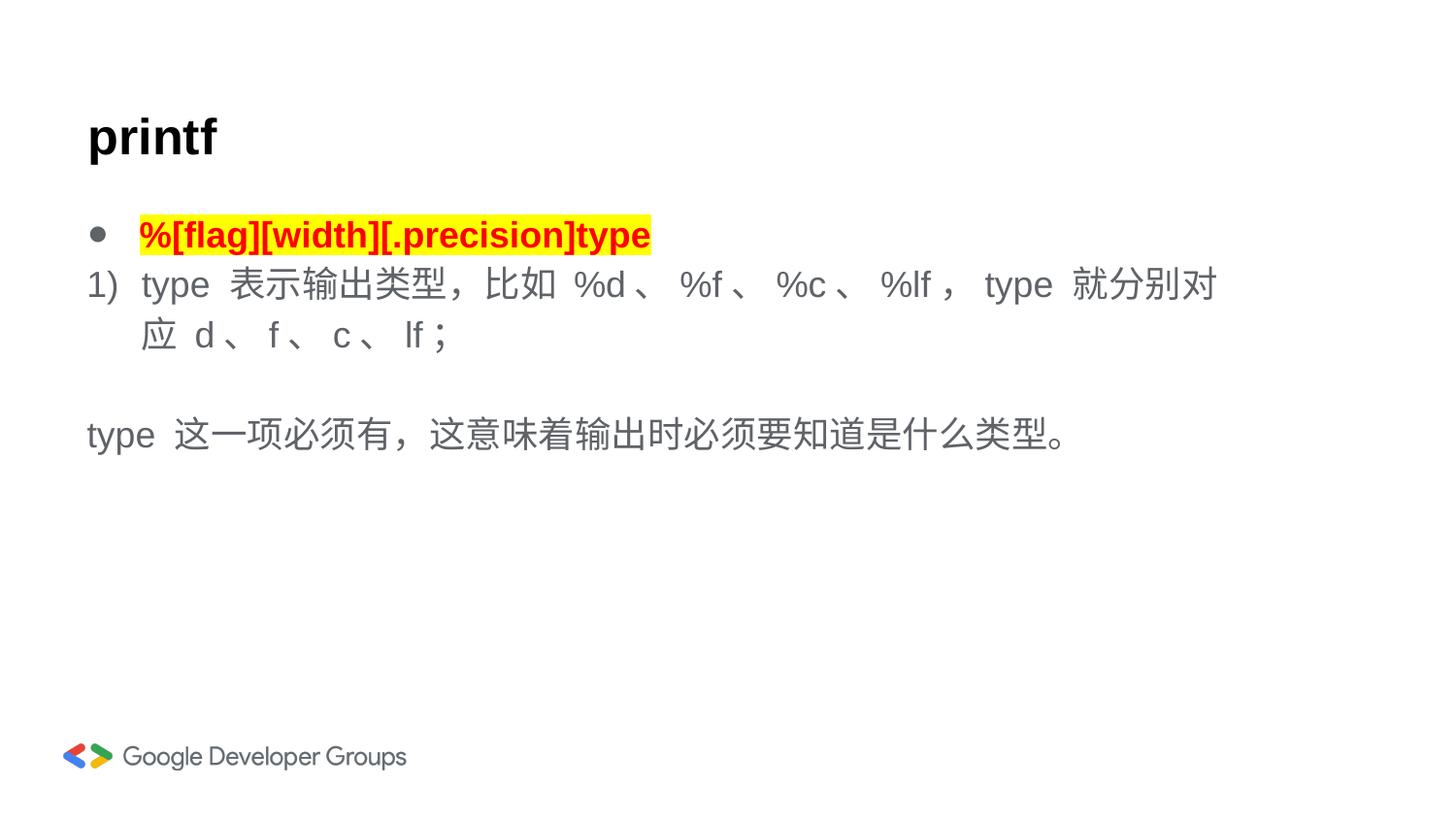

# printf
%[flag][width][.precision]type
type 表示输出类型，比如 %d、%f、%c、%lf，type 就分别对应 d、f、c、lf；

type 这一项必须有，这意味着输出时必须要知道是什么类型。